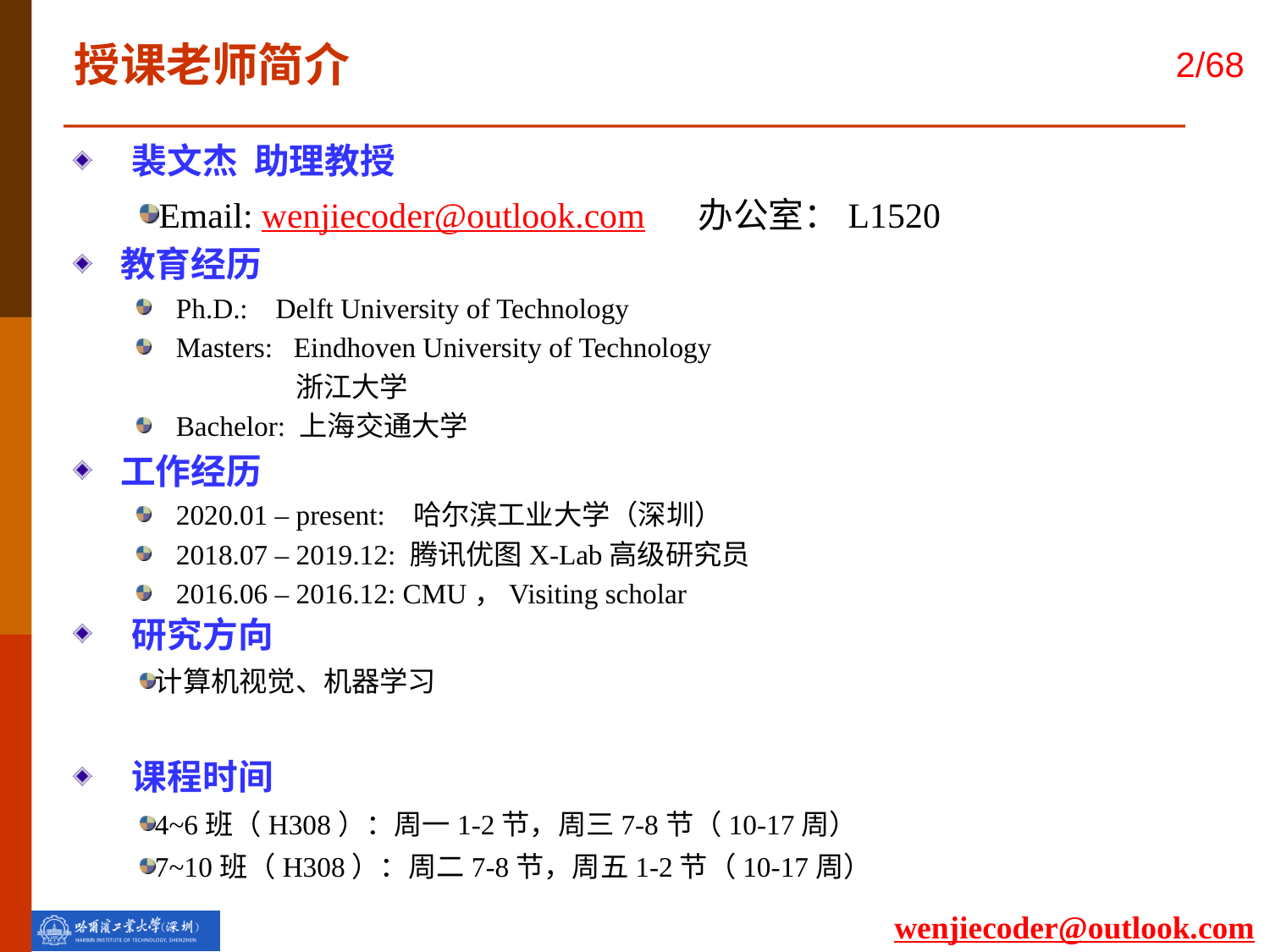

# 授课老师简介
    裴文杰  助理教授
Email: wenjiecoder@outlook.com     办公室：L1520
教育经历
Ph.D.:    Delft University of Technology
Masters:   Eindhoven University of Technology
              浙江大学
Bachelor: 上海交通大学
工作经历
2020.01 – present:   哈尔滨工业大学（深圳）
2018.07 – 2019.12: 腾讯优图X-Lab高级研究员
2016.06 – 2016.12: CMU，Visiting scholar
    研究方向
计算机视觉、机器学习

    课程时间
4~6班（H308）：周一1-2节，周三7-8节（10-17周）
7~10班（H308）：周二7-8节，周五1-2节（10-17周）